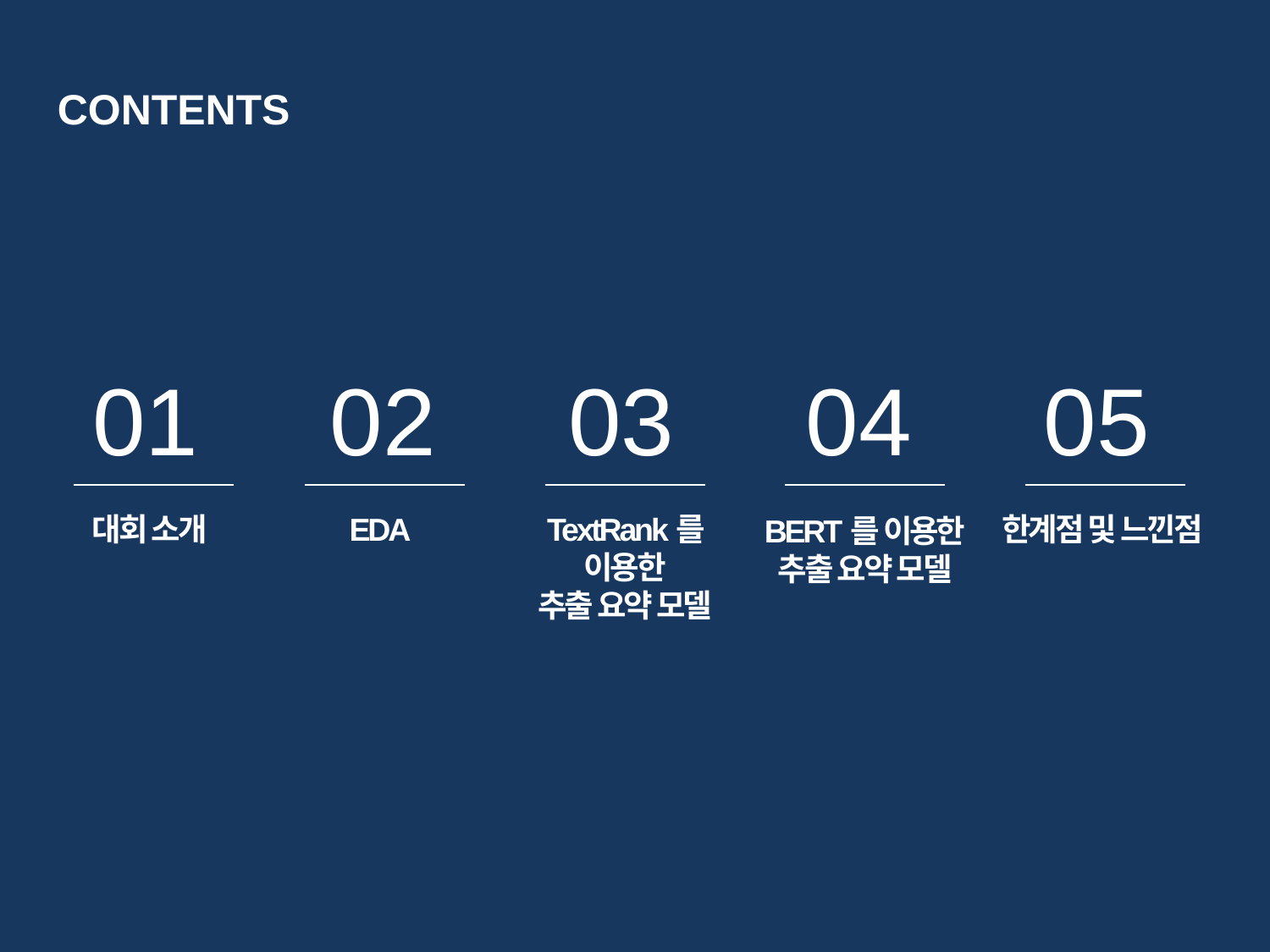

CONTENTS
 01     02     03     04     05
대회 소개
EDA
TextRank를 이용한
추출 요약 모델
한계점 및 느낀점
BERT를 이용한
추출 요약 모델